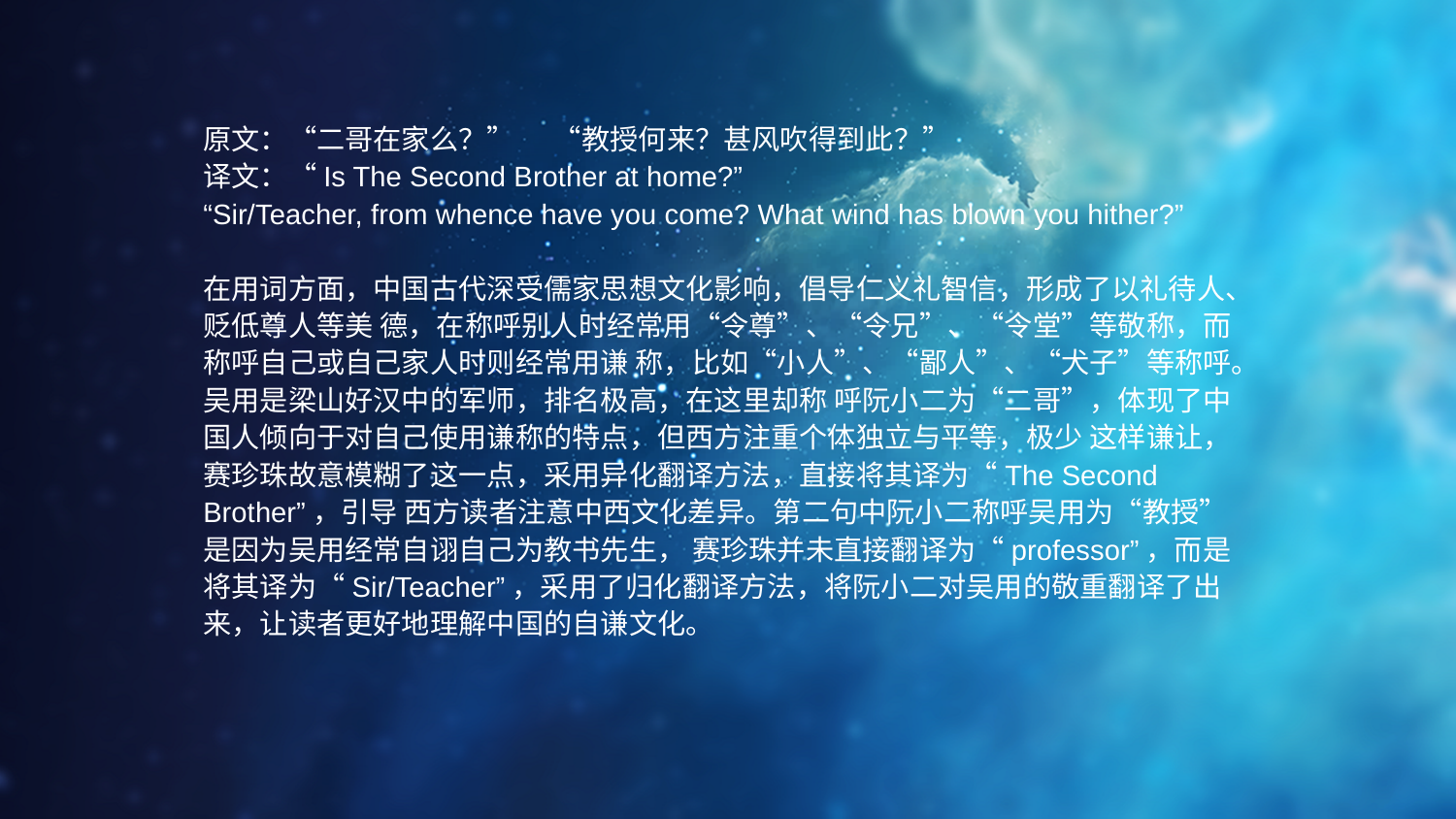

原文：“二哥在家么？”      “教授何来？甚风吹得到此？”
译文：“Is The Second Brother at home?”
“Sir/Teacher, from whence have you come? What wind has blown you hither?”

在用词方面，中国古代深受儒家思想文化影响，倡导仁义礼智信，形成了以礼待人、贬低尊人等美 德，在称呼别人时经常用“令尊”、“令兄”、“令堂”等敬称，而称呼自己或自己家人时则经常用谦 称，比如“小人”、“鄙人”、“犬子”等称呼。吴用是梁山好汉中的军师，排名极高，在这里却称 呼阮小二为“二哥”，体现了中国人倾向于对自己使用谦称的特点，但西方注重个体独立与平等，极少 这样谦让，赛珍珠故意模糊了这一点，采用异化翻译方法，直接将其译为“The Second Brother”，引导 西方读者注意中西文化差异。第二句中阮小二称呼吴用为“教授”是因为吴用经常自诩自己为教书先生， 赛珍珠并未直接翻译为“professor”，而是将其译为“Sir/Teacher”，采用了归化翻译方法，将阮小二对吴用的敬重翻译了出来，让读者更好地理解中国的自谦文化。